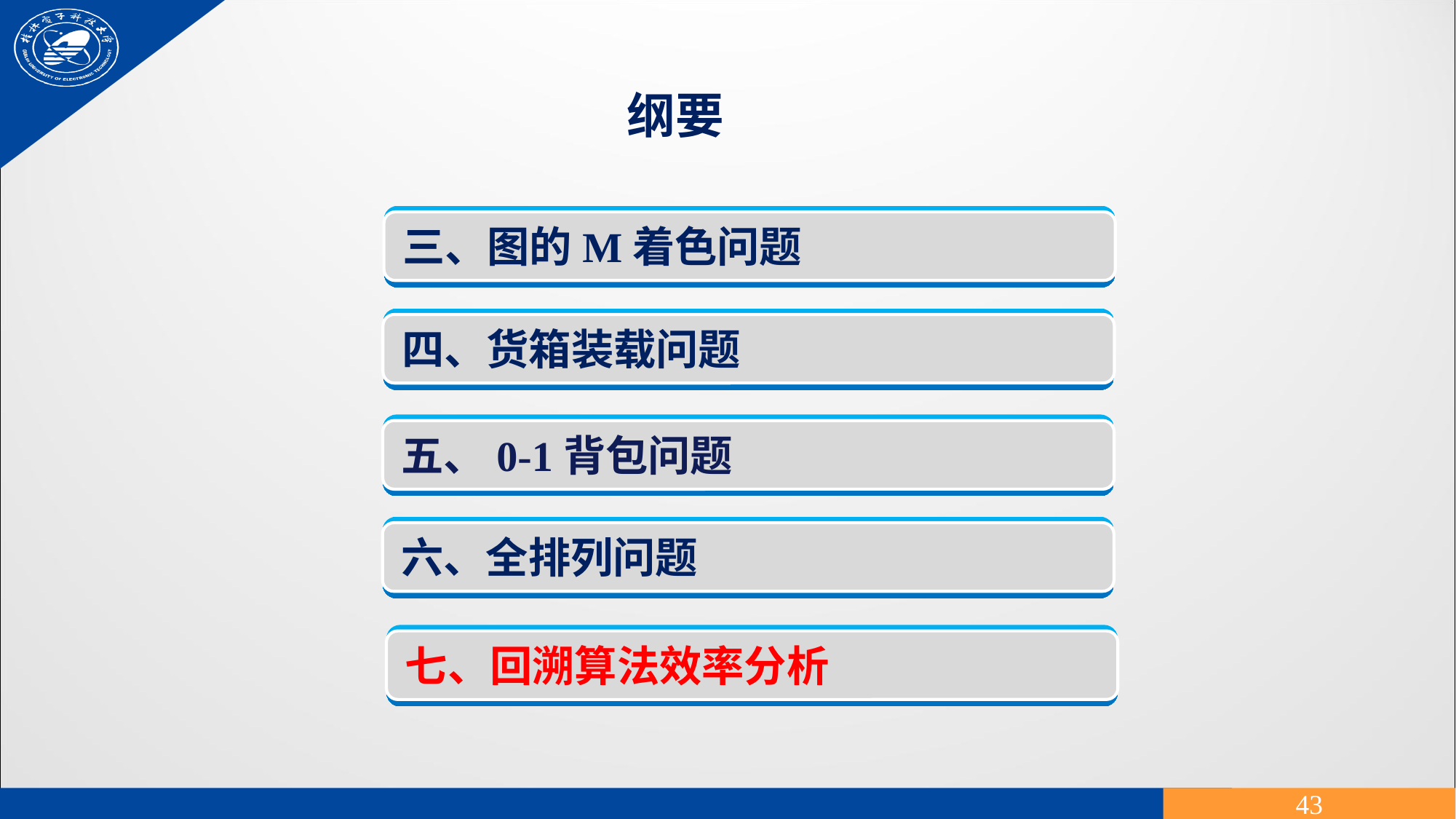

纲要

三、图的M着色问题

四、货箱装载问题

五、0-1背包问题

六、全排列问题

七、回溯算法效率分析